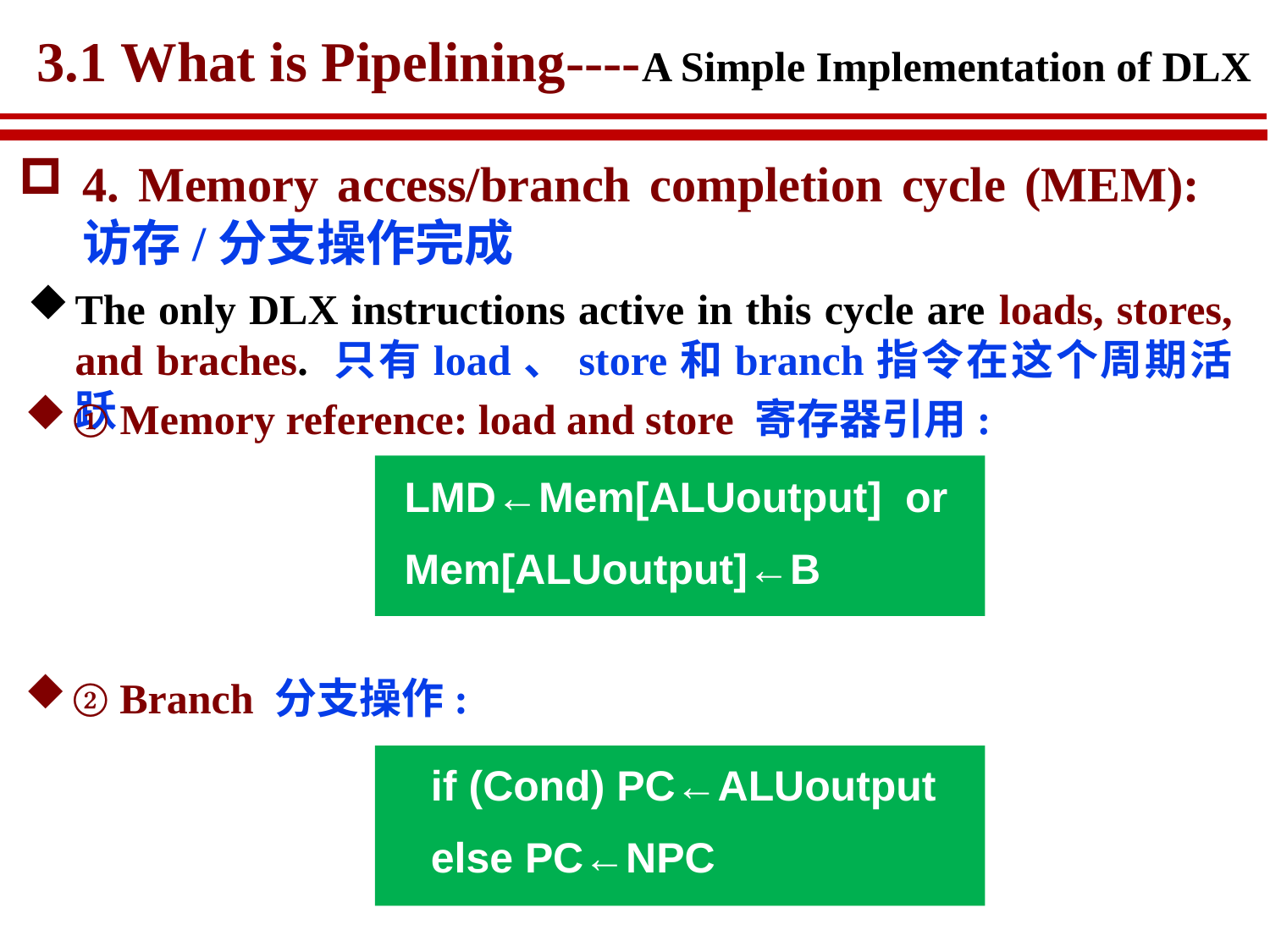

# 3.1 What is Pipelining----A Simple Implementation of DLX
4. Memory access/branch completion cycle (MEM):访存/分支操作完成
The only DLX instructions active in this cycle are loads, stores, and braches. 只有load、store和branch指令在这个周期活跃
① Memory reference: load and store 寄存器引用:

LMD←Mem[ALUoutput]  or
Mem[ALUoutput]←B
② Branch 分支操作:

if (Cond) PC←ALUoutput
else PC←NPC